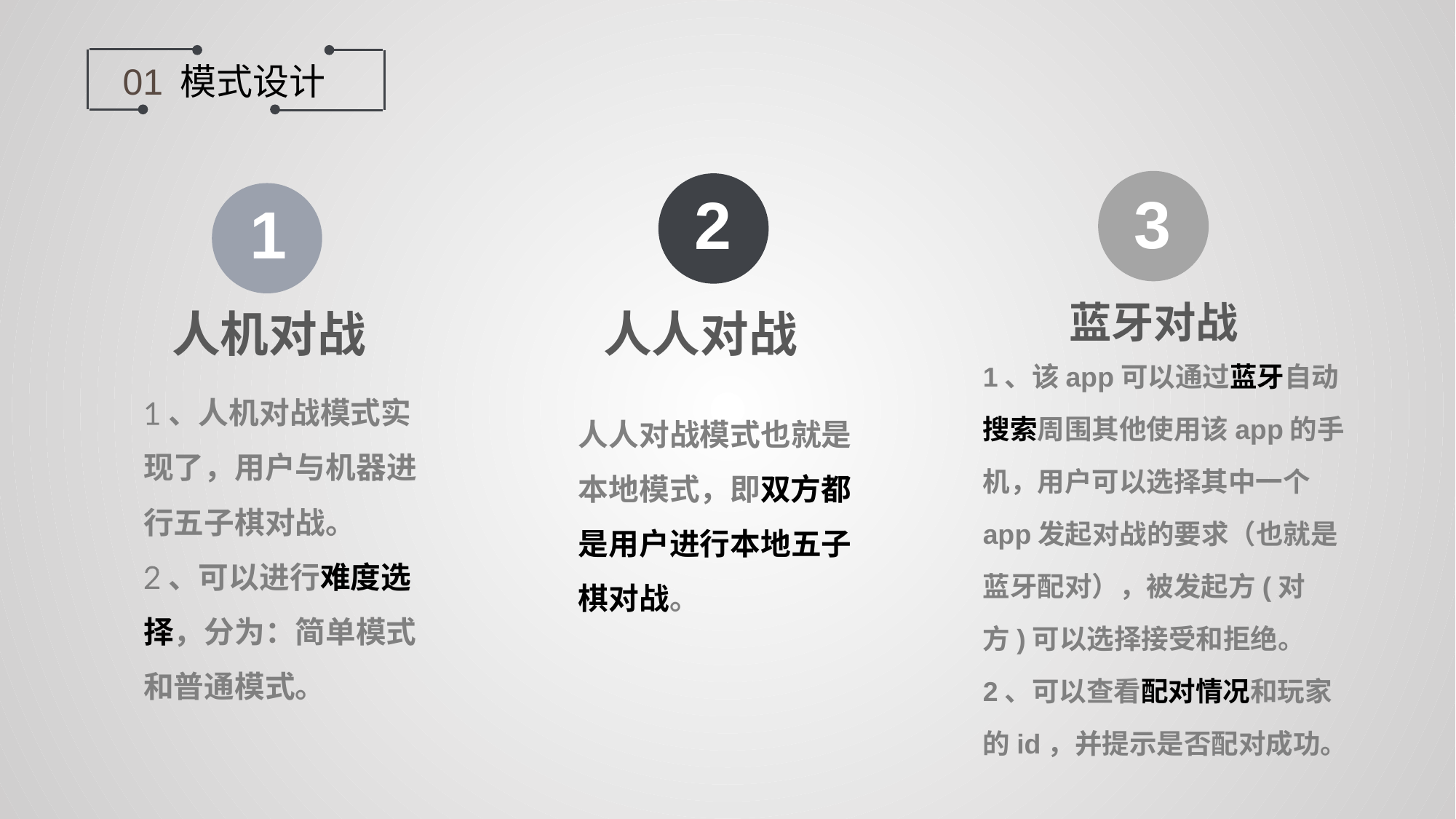

模式设计
01

3
2

1
蓝牙对战
1、该app可以通过蓝牙自动搜索周围其他使用该app的手机，用户可以选择其中一个app发起对战的要求（也就是蓝牙配对），被发起方(对方)可以选择接受和拒绝。
2、可以查看配对情况和玩家的id，并提示是否配对成功。
人机对战
1、人机对战模式实现了，用户与机器进行五子棋对战。
2、可以进行难度选择，分为：简单模式和普通模式。
人人对战
人人对战模式也就是本地模式，即双方都是用户进行本地五子棋对战。